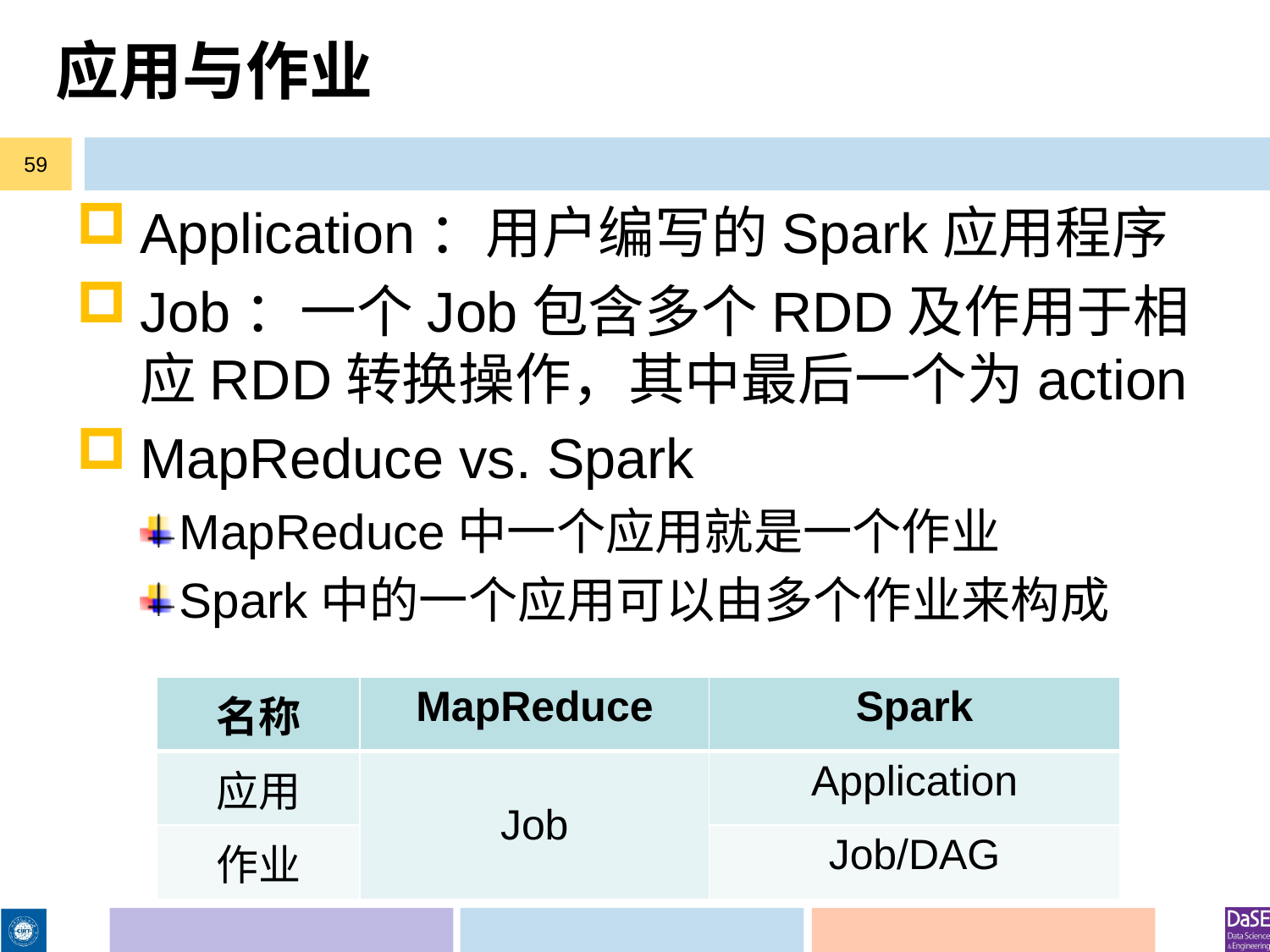

# 应用与作业
59
Application：用户编写的Spark应用程序
Job：一个Job包含多个RDD及作用于相应RDD转换操作，其中最后一个为action
MapReduce vs. Spark
MapReduce中一个应用就是一个作业
Spark中的一个应用可以由多个作业来构成

| 名称 | MapReduce | Spark |
| --- | --- | --- |
| 应用 | Job | Application |
| 作业 |  | Job/DAG |